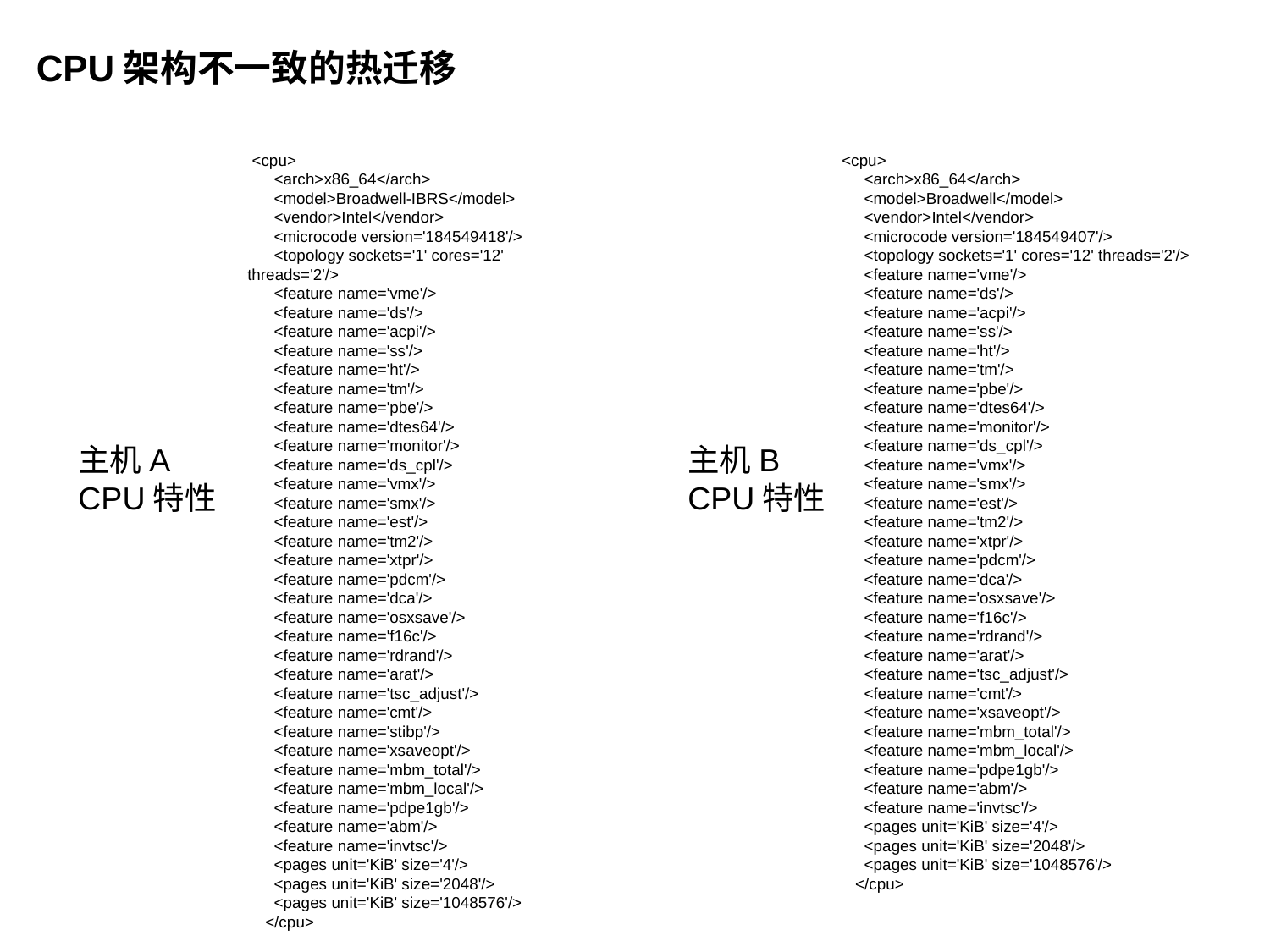

CPU架构不一致的热迁移
 <cpu>
      <arch>x86_64</arch>
      <model>Broadwell-IBRS</model>
      <vendor>Intel</vendor>
      <microcode version='184549418'/>
      <topology sockets='1' cores='12' threads='2'/>
      <feature name='vme'/>
      <feature name='ds'/>
      <feature name='acpi'/>
      <feature name='ss'/>
      <feature name='ht'/>
      <feature name='tm'/>
      <feature name='pbe'/>
      <feature name='dtes64'/>
      <feature name='monitor'/>
      <feature name='ds_cpl'/>
      <feature name='vmx'/>
      <feature name='smx'/>
      <feature name='est'/>
      <feature name='tm2'/>
      <feature name='xtpr'/>
      <feature name='pdcm'/>
      <feature name='dca'/>
      <feature name='osxsave'/>
      <feature name='f16c'/>
      <feature name='rdrand'/>
      <feature name='arat'/>
      <feature name='tsc_adjust'/>
      <feature name='cmt'/>
      <feature name='stibp'/>
      <feature name='xsaveopt'/>
      <feature name='mbm_total'/>
      <feature name='mbm_local'/>
      <feature name='pdpe1gb'/>
      <feature name='abm'/>
      <feature name='invtsc'/>
      <pages unit='KiB' size='4'/>
      <pages unit='KiB' size='2048'/>
      <pages unit='KiB' size='1048576'/>
    </cpu>
 <cpu>
      <arch>x86_64</arch>
      <model>Broadwell</model>
      <vendor>Intel</vendor>
      <microcode version='184549407'/>
      <topology sockets='1' cores='12' threads='2'/>
      <feature name='vme'/>
      <feature name='ds'/>
      <feature name='acpi'/>
      <feature name='ss'/>
      <feature name='ht'/>
      <feature name='tm'/>
      <feature name='pbe'/>
      <feature name='dtes64'/>
      <feature name='monitor'/>
      <feature name='ds_cpl'/>
      <feature name='vmx'/>
      <feature name='smx'/>
      <feature name='est'/>
      <feature name='tm2'/>
      <feature name='xtpr'/>
      <feature name='pdcm'/>
      <feature name='dca'/>
      <feature name='osxsave'/>
      <feature name='f16c'/>
      <feature name='rdrand'/>
      <feature name='arat'/>
      <feature name='tsc_adjust'/>
      <feature name='cmt'/>
      <feature name='xsaveopt'/>
      <feature name='mbm_total'/>
      <feature name='mbm_local'/>
      <feature name='pdpe1gb'/>
      <feature name='abm'/>
      <feature name='invtsc'/>
      <pages unit='KiB' size='4'/>
      <pages unit='KiB' size='2048'/>
      <pages unit='KiB' size='1048576'/>
    </cpu>
主机A
CPU特性
主机B
CPU特性